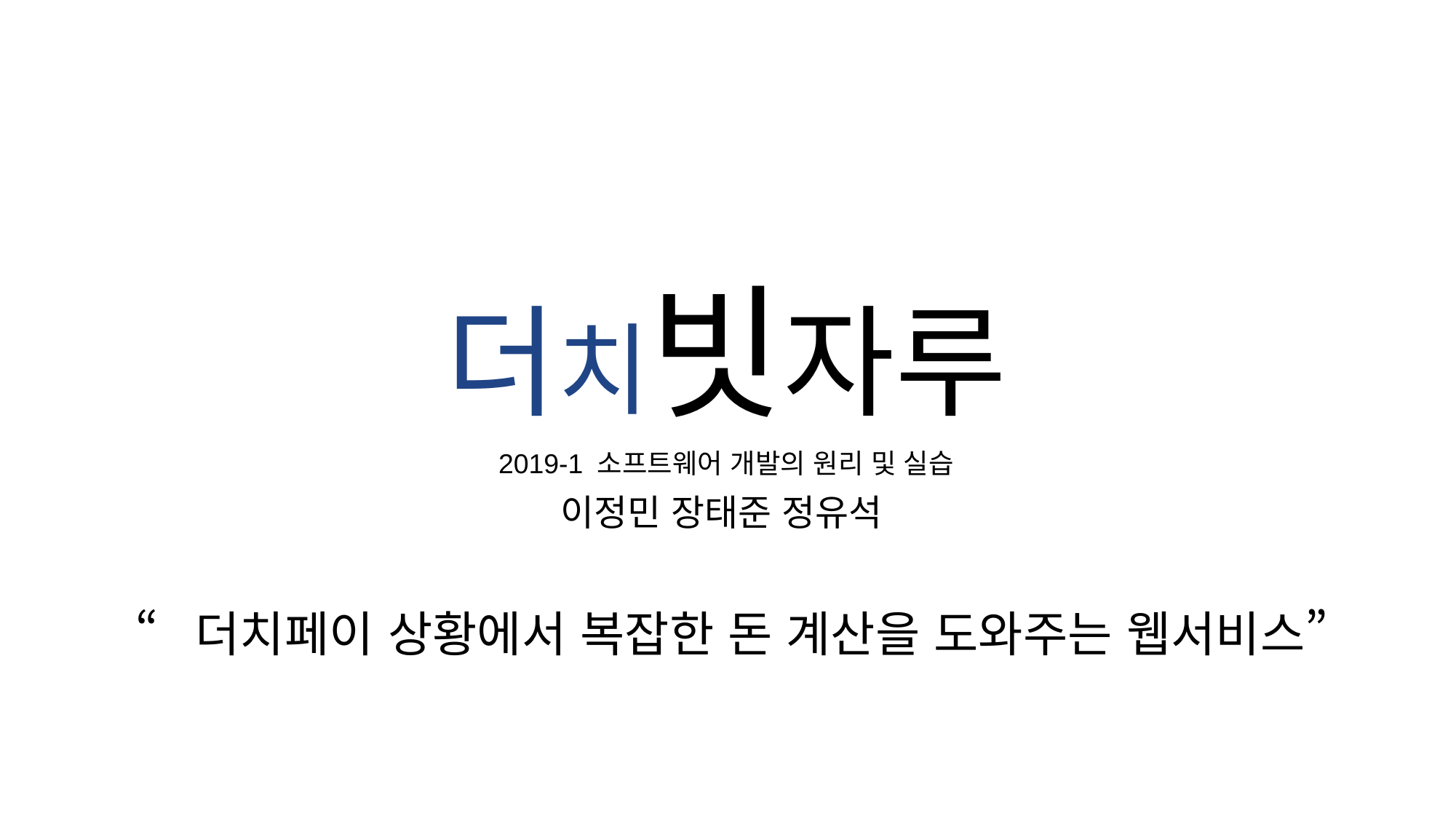

# 더치빗자루
2019-1 소프트웨어 개발의 원리 및 실습
이정민 장태준 정유석
“더치페이 상황에서 복잡한 돈 계산을 도와주는 웹서비스”